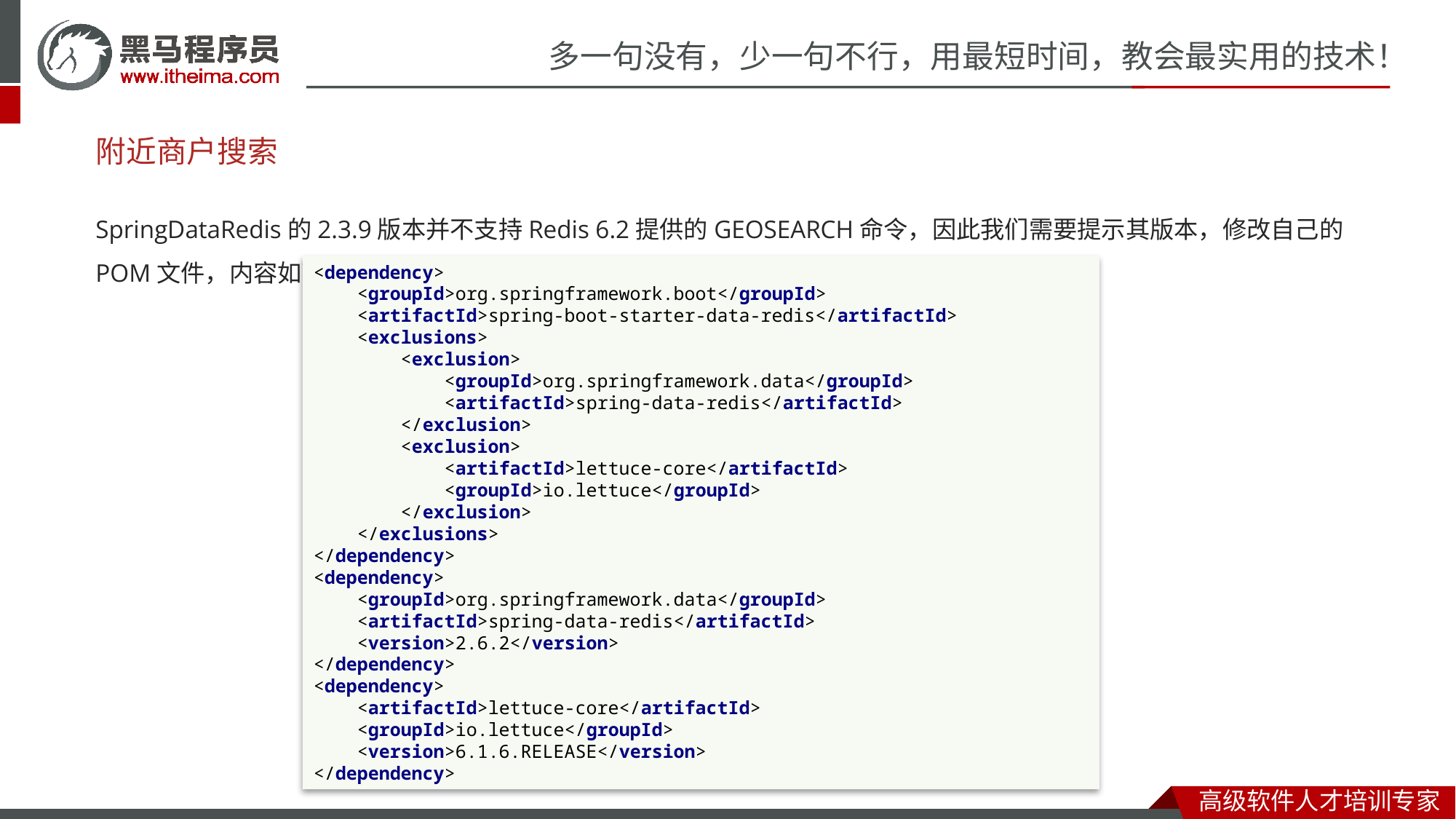

附近商户搜索
SpringDataRedis的2.3.9版本并不支持Redis 6.2提供的GEOSEARCH命令，因此我们需要提示其版本，修改自己的POM文件，内容如下：

<dependency>
    <groupId>org.springframework.boot</groupId>
    <artifactId>spring-boot-starter-data-redis</artifactId>
    <exclusions>
        <exclusion>
            <groupId>org.springframework.data</groupId>
            <artifactId>spring-data-redis</artifactId>
        </exclusion>
        <exclusion>
            <artifactId>lettuce-core</artifactId>
            <groupId>io.lettuce</groupId>
        </exclusion>
    </exclusions>
</dependency>
<dependency>
    <groupId>org.springframework.data</groupId>
    <artifactId>spring-data-redis</artifactId>
    <version>2.6.2</version>
</dependency>
<dependency>
    <artifactId>lettuce-core</artifactId>
    <groupId>io.lettuce</groupId>
    <version>6.1.6.RELEASE</version>
</dependency>